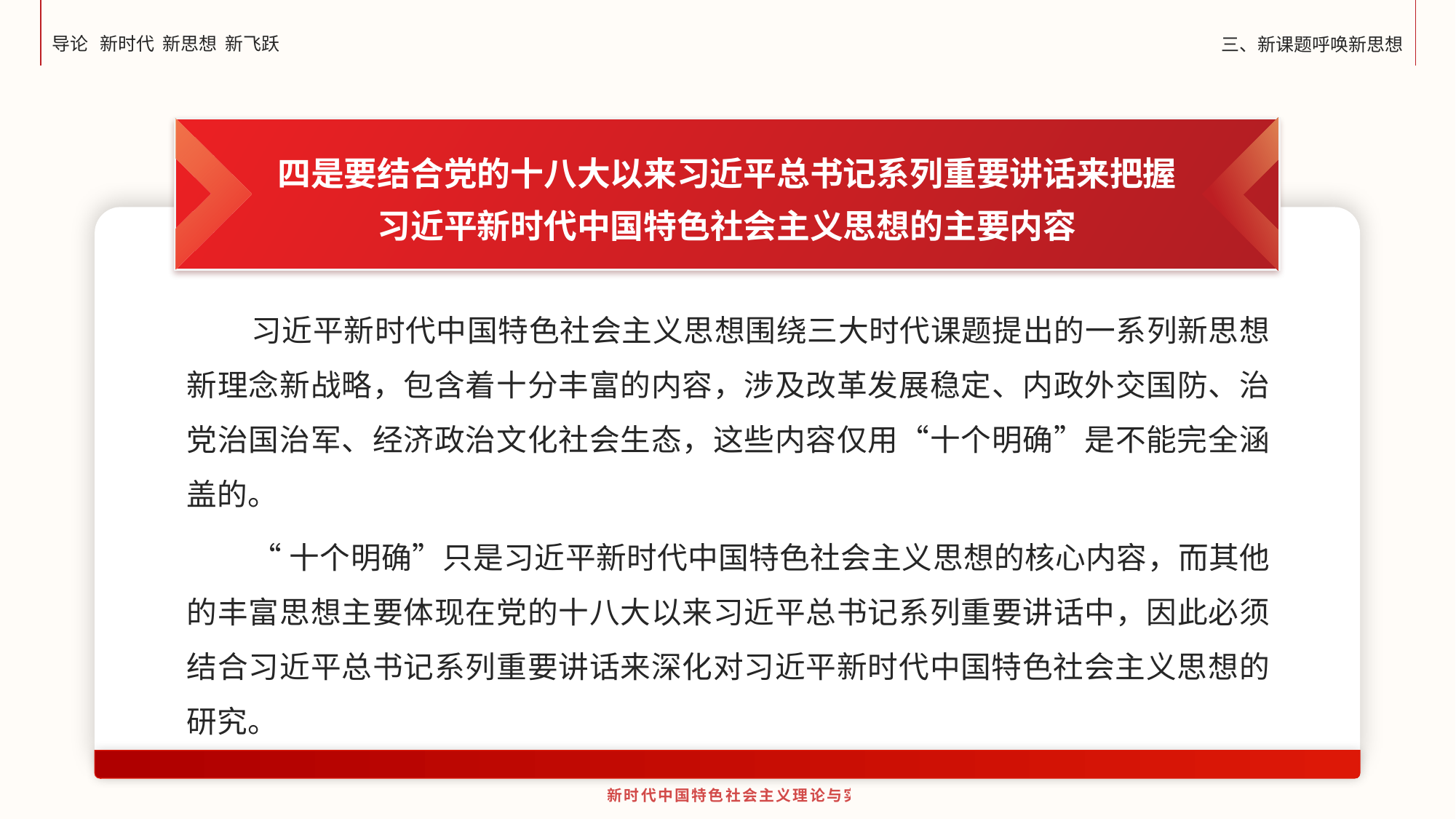

四是要结合党的十八大以来习近平总书记系列重要讲话来把握习近平新时代中国特色社会主义思想的主要内容

习近平新时代中国特色社会主义思想围绕三大时代课题提出的一系列新思想新理念新战略，包含着十分丰富的内容，涉及改革发展稳定、内政外交国防、治党治国治军、经济政治文化社会生态，这些内容仅用“十个明确”是不能完全涵盖的。
“十个明确”只是习近平新时代中国特色社会主义思想的核心内容，而其他的丰富思想主要体现在党的十八大以来习近平总书记系列重要讲话中，因此必须结合习近平总书记系列重要讲话来深化对习近平新时代中国特色社会主义思想的研究。